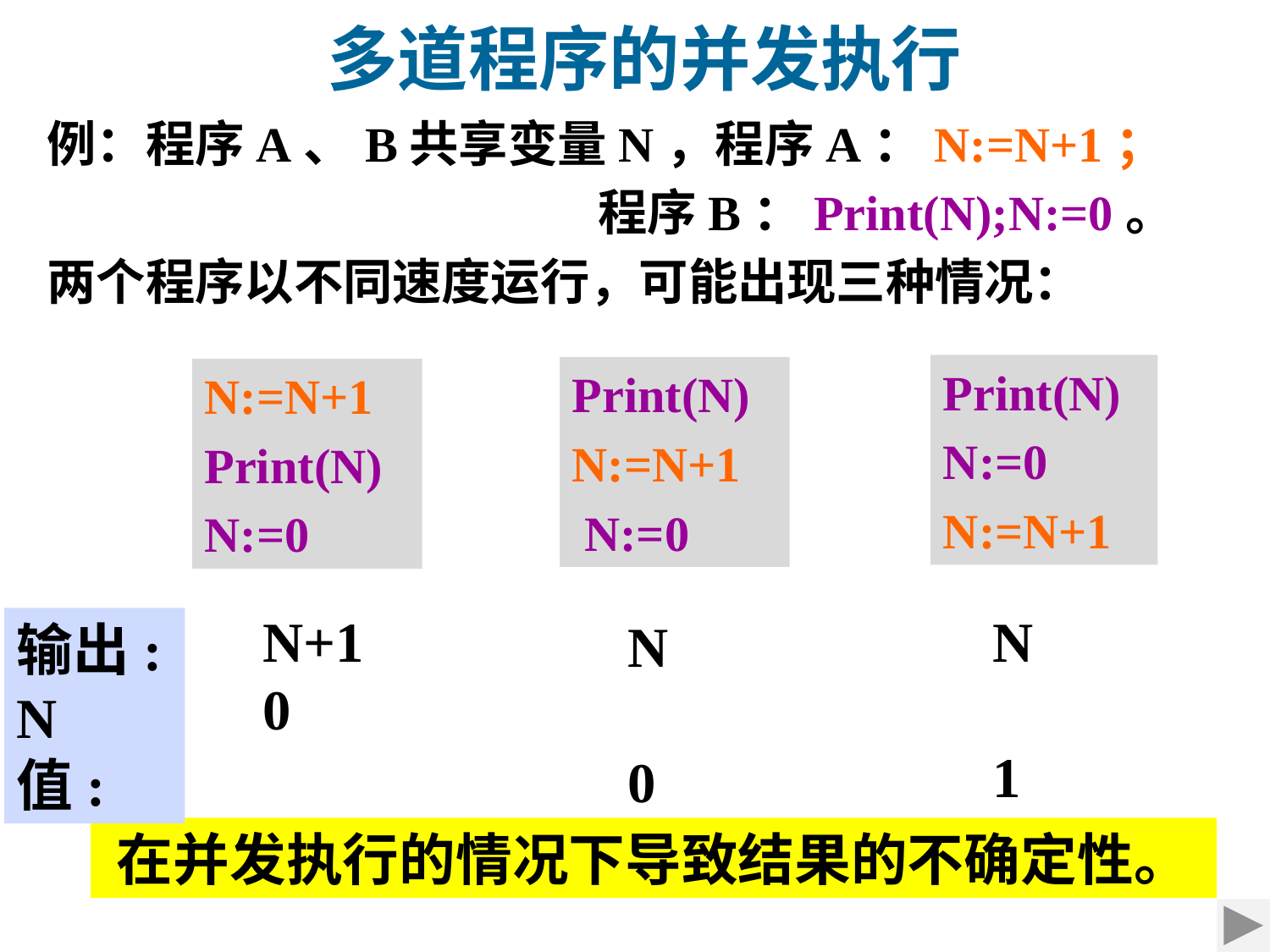

多道程序的并发执行
例：程序A、B共享变量N，程序A：N:=N+1；
                                                程序B：Print(N);N:=0。
两个程序以不同速度运行，可能出现三种情况：
Print(N)
N:=0
N:=N+1
Print(N)
N:=N+1
 N:=0
N:=N+1
Print(N)
N:=0
N+1
0
N
1
N
0
输出:
N 值:
在并发执行的情况下导致结果的不确定性。